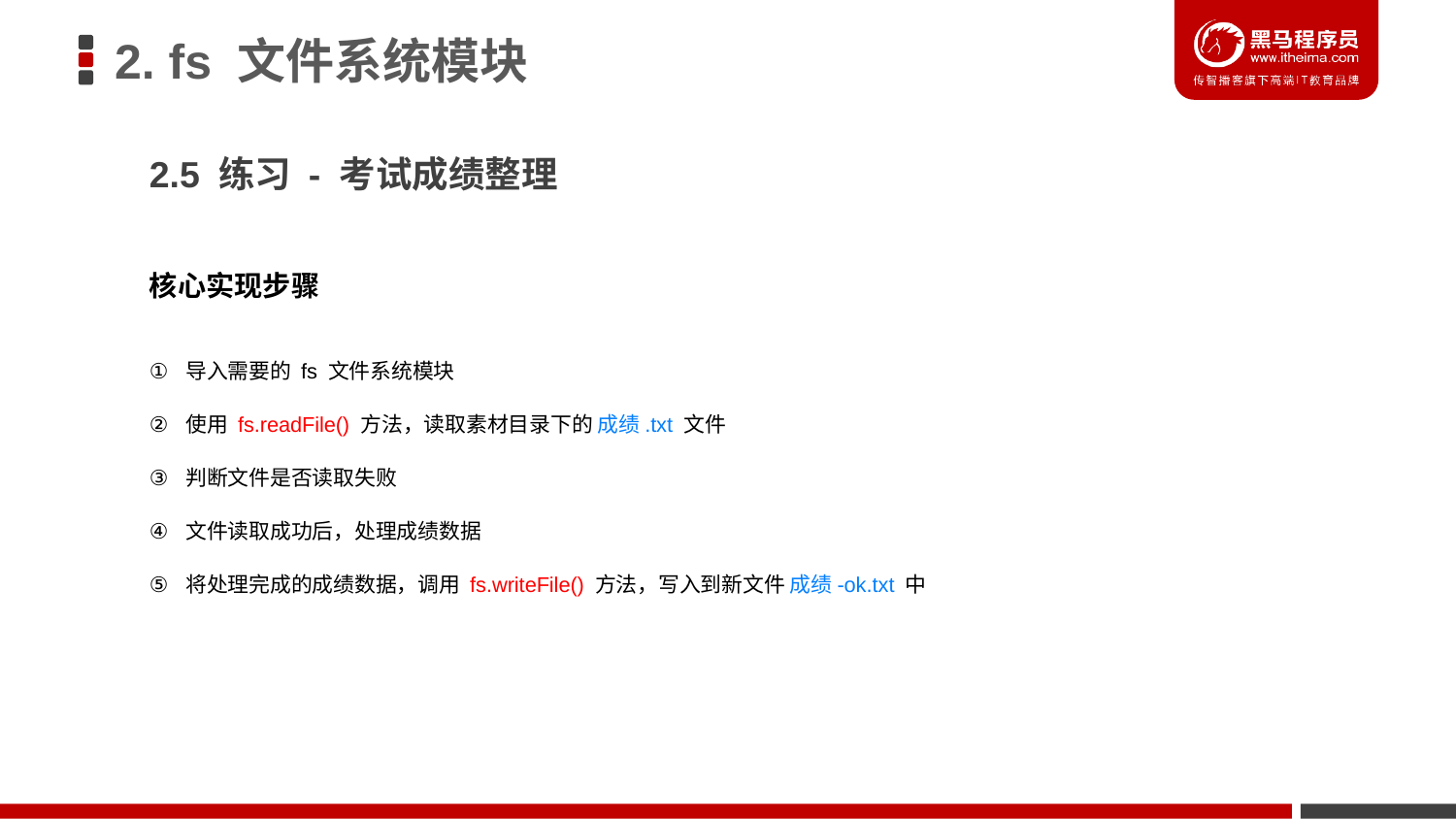

# 2. fs 文件系统模块
2.5 练习 - 考试成绩整理
核心实现步骤
导入需要的 fs 文件系统模块
使用 fs.readFile() 方法，读取素材目录下的 成绩.txt 文件
判断文件是否读取失败
文件读取成功后，处理成绩数据
将处理完成的成绩数据，调用 fs.writeFile() 方法，写入到新文件 成绩-ok.txt 中